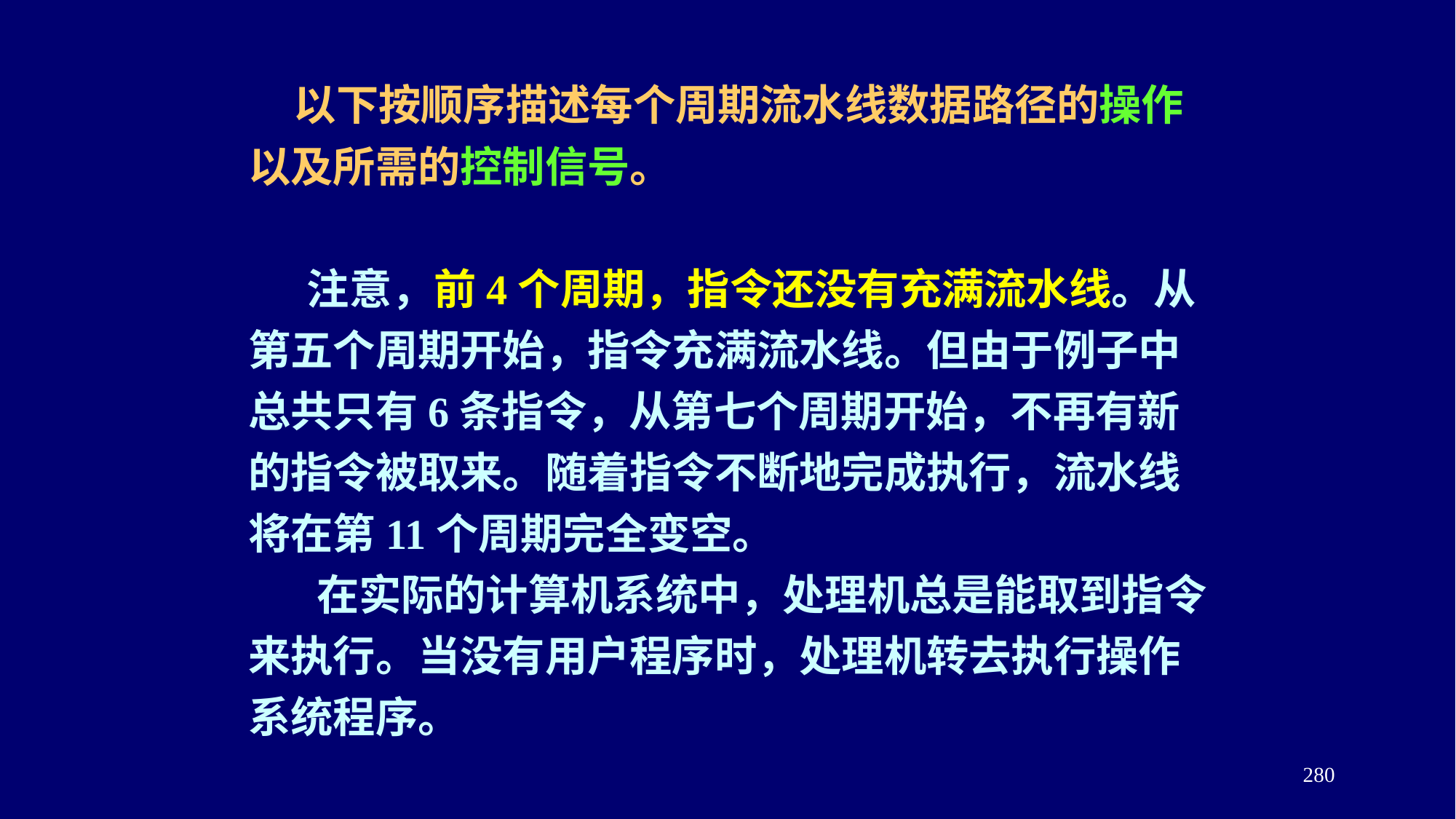

以下按顺序描述每个周期流水线数据路径的操作以及所需的控制信号。

     注意，前4个周期，指令还没有充满流水线。从第五个周期开始，指令充满流水线。但由于例子中总共只有6条指令，从第七个周期开始，不再有新的指令被取来。随着指令不断地完成执行，流水线将在第11个周期完全变空。
      在实际的计算机系统中，处理机总是能取到指令来执行。当没有用户程序时，处理机转去执行操作系统程序。
280